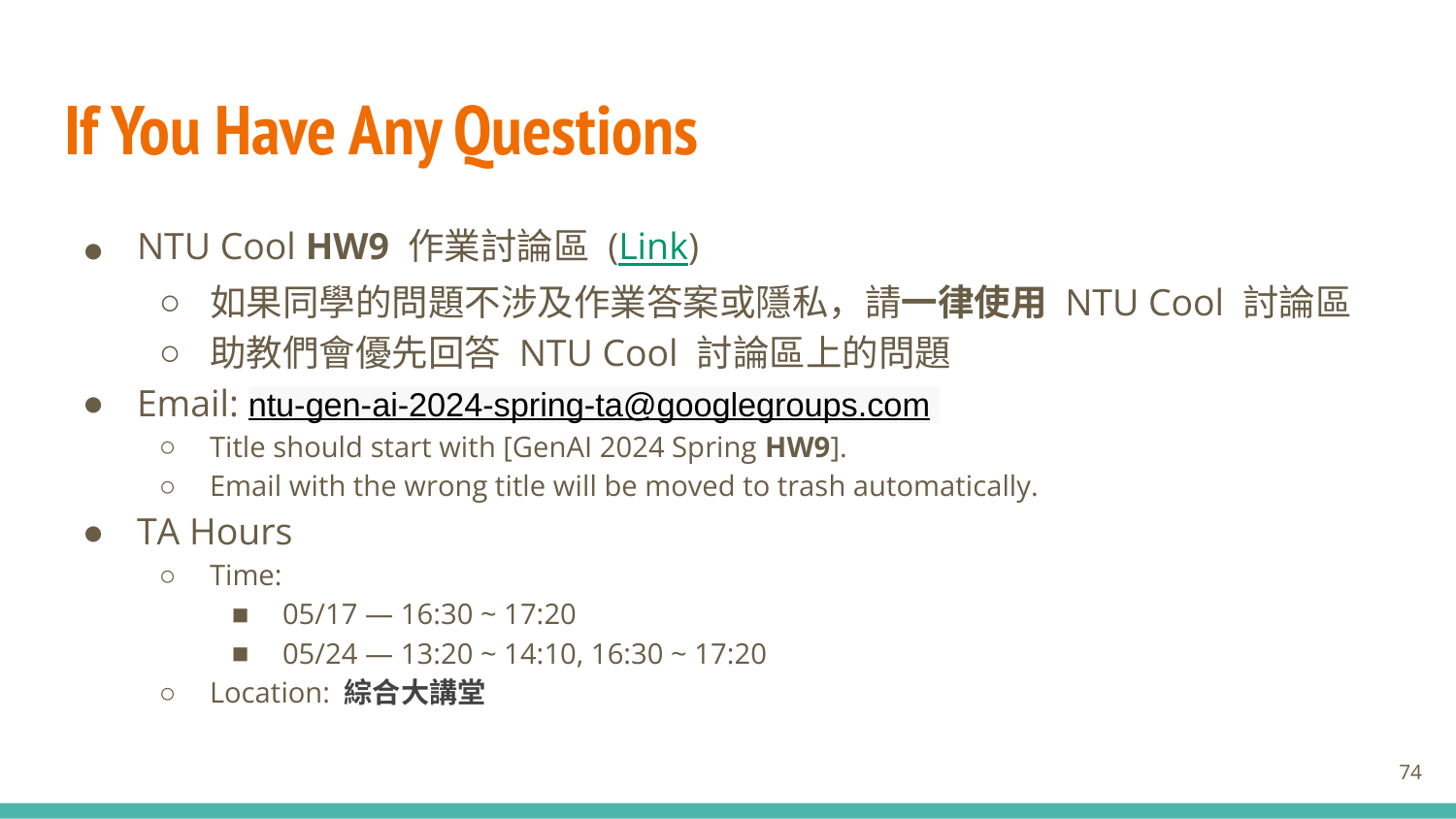

# If You Have Any Questions
NTU Cool HW9 作業討論區 (Link)
如果同學的問題不涉及作業答案或隱私，請一律使用 NTU Cool 討論區
助教們會優先回答 NTU Cool 討論區上的問題
Email: ntu-gen-ai-2024-spring-ta@googlegroups.com
Title should start with [GenAI 2024 Spring HW9].
Email with the wrong title will be moved to trash automatically.
TA Hours
Time:
05/17 — 16:30 ~ 17:20
05/24 — 13:20 ~ 14:10, 16:30 ~ 17:20
Location: 綜合大講堂
74